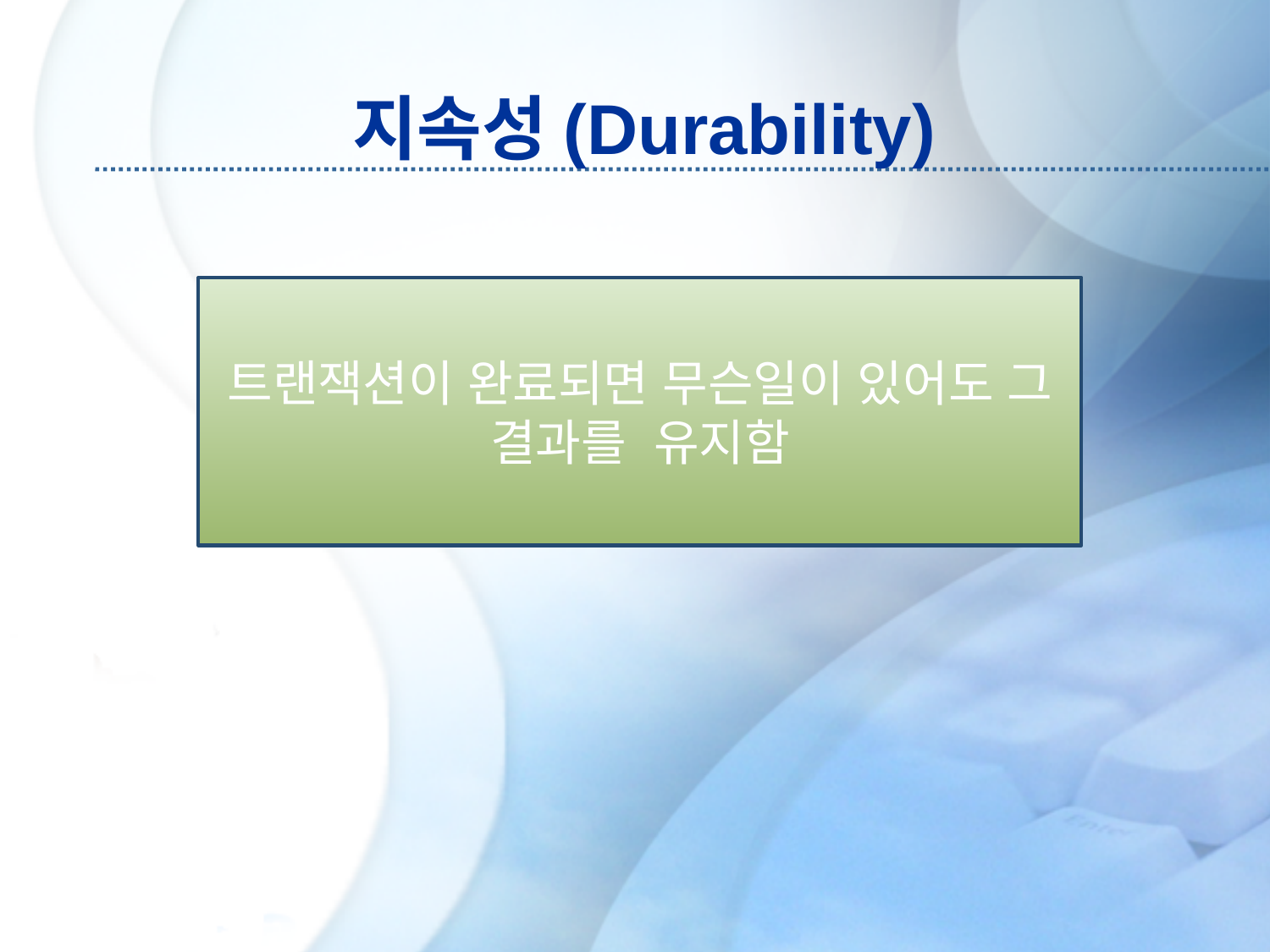

# 지속성(Durability)
트랜잭션이 완료되면 무슨일이 있어도 그 결과를  유지함